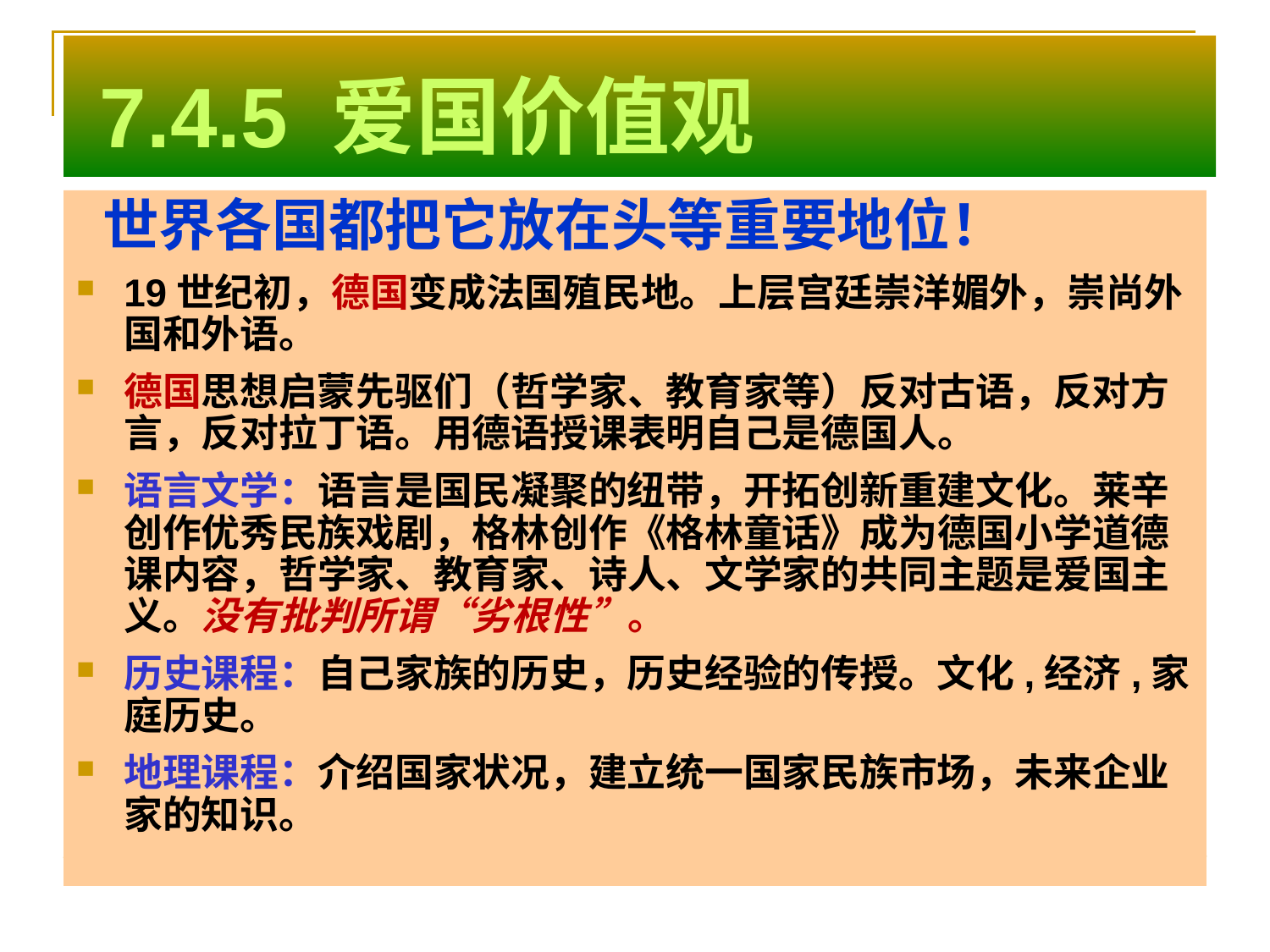

# 7.4.5 爱国价值观
 世界各国都把它放在头等重要地位！
19世纪初，德国变成法国殖民地。上层宫廷崇洋媚外，崇尚外国和外语。
德国思想启蒙先驱们（哲学家、教育家等）反对古语，反对方言，反对拉丁语。用德语授课表明自己是德国人。
语言文学：语言是国民凝聚的纽带，开拓创新重建文化。莱辛创作优秀民族戏剧，格林创作《格林童话》成为德国小学道德课内容，哲学家、教育家、诗人、文学家的共同主题是爱国主义。没有批判所谓“劣根性”。
历史课程：自己家族的历史，历史经验的传授。文化,经济,家庭历史。
地理课程：介绍国家状况，建立统一国家民族市场，未来企业家的知识。
35